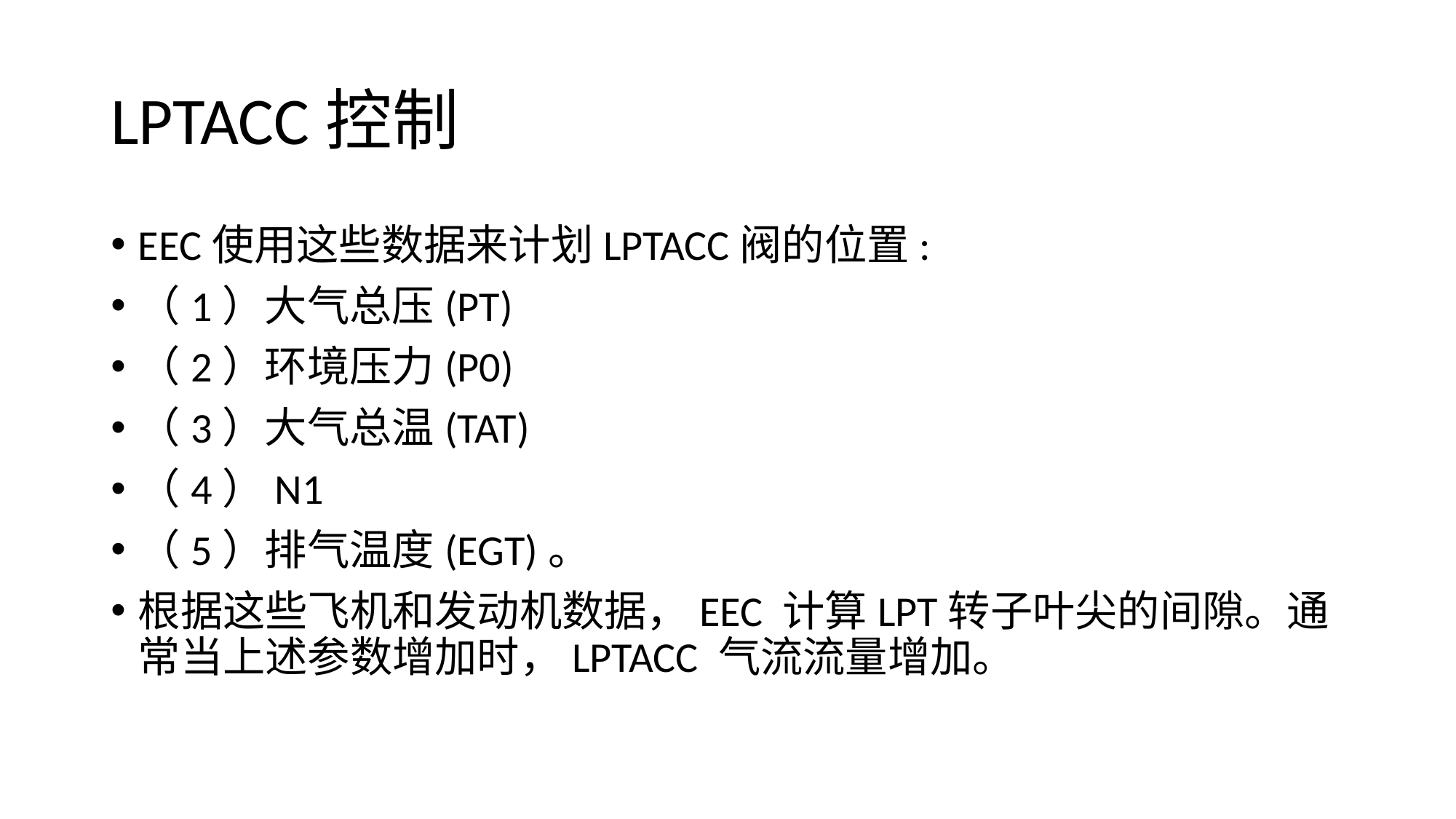

# LPTACC控制
EEC使用这些数据来计划LPTACC阀的位置:
（1）大气总压(PT)
（2）环境压力(P0)
（3）大气总温(TAT)
（4）N1
（5）排气温度(EGT)。
根据这些飞机和发动机数据，EEC 计算LPT转子叶尖的间隙。通常当上述参数增加时，LPTACC 气流流量增加。